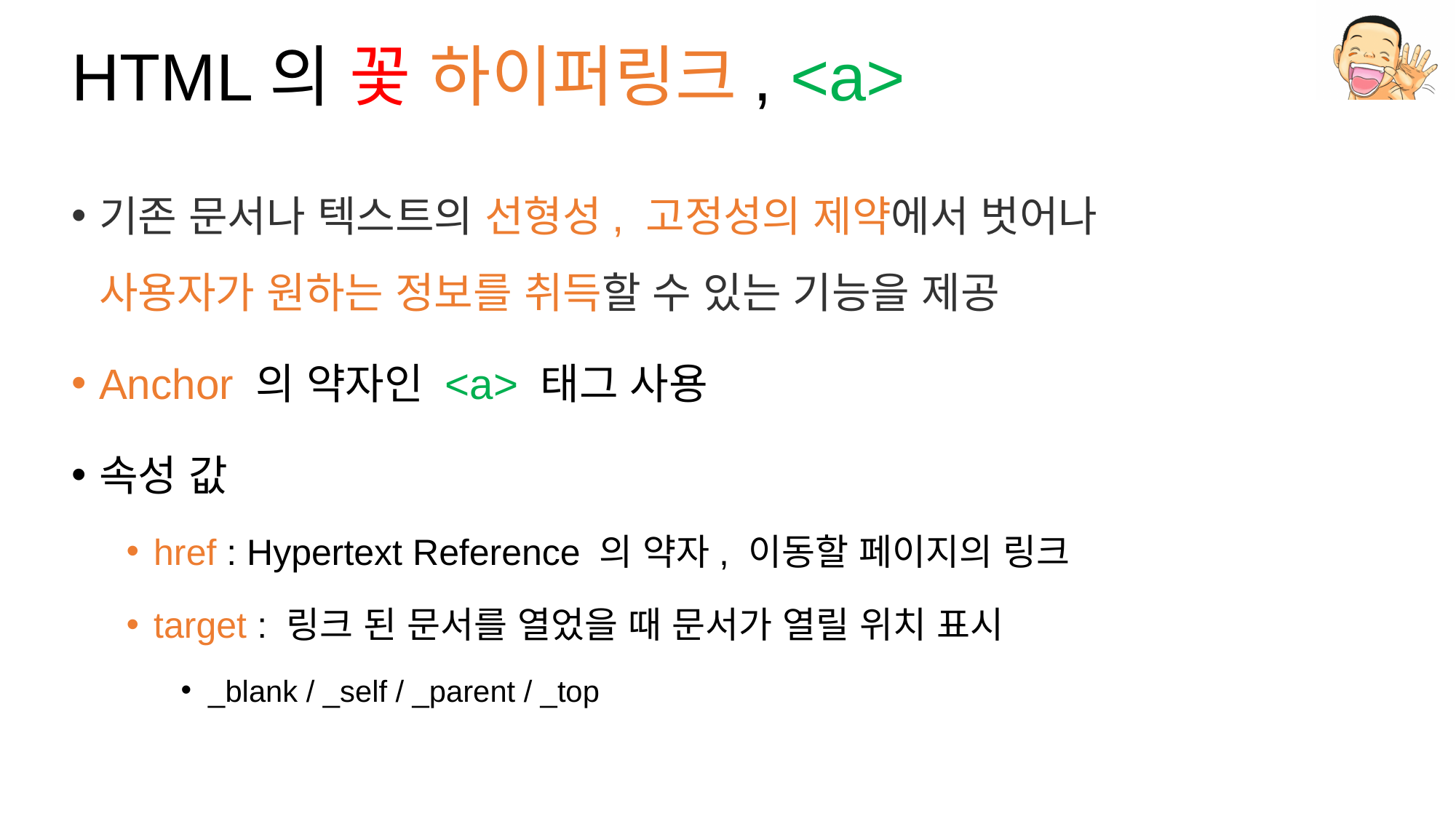

# HTML의 꽃 하이퍼링크, <a>
기존 문서나 텍스트의 선형성, 고정성의 제약에서 벗어나                  사용자가 원하는 정보를 취득할 수 있는 기능을 제공
Anchor 의 약자인 <a> 태그 사용
속성 값
href : Hypertext Reference 의 약자, 이동할 페이지의 링크
target : 링크 된 문서를 열었을 때 문서가 열릴 위치 표시
_blank / _self / _parent / _top